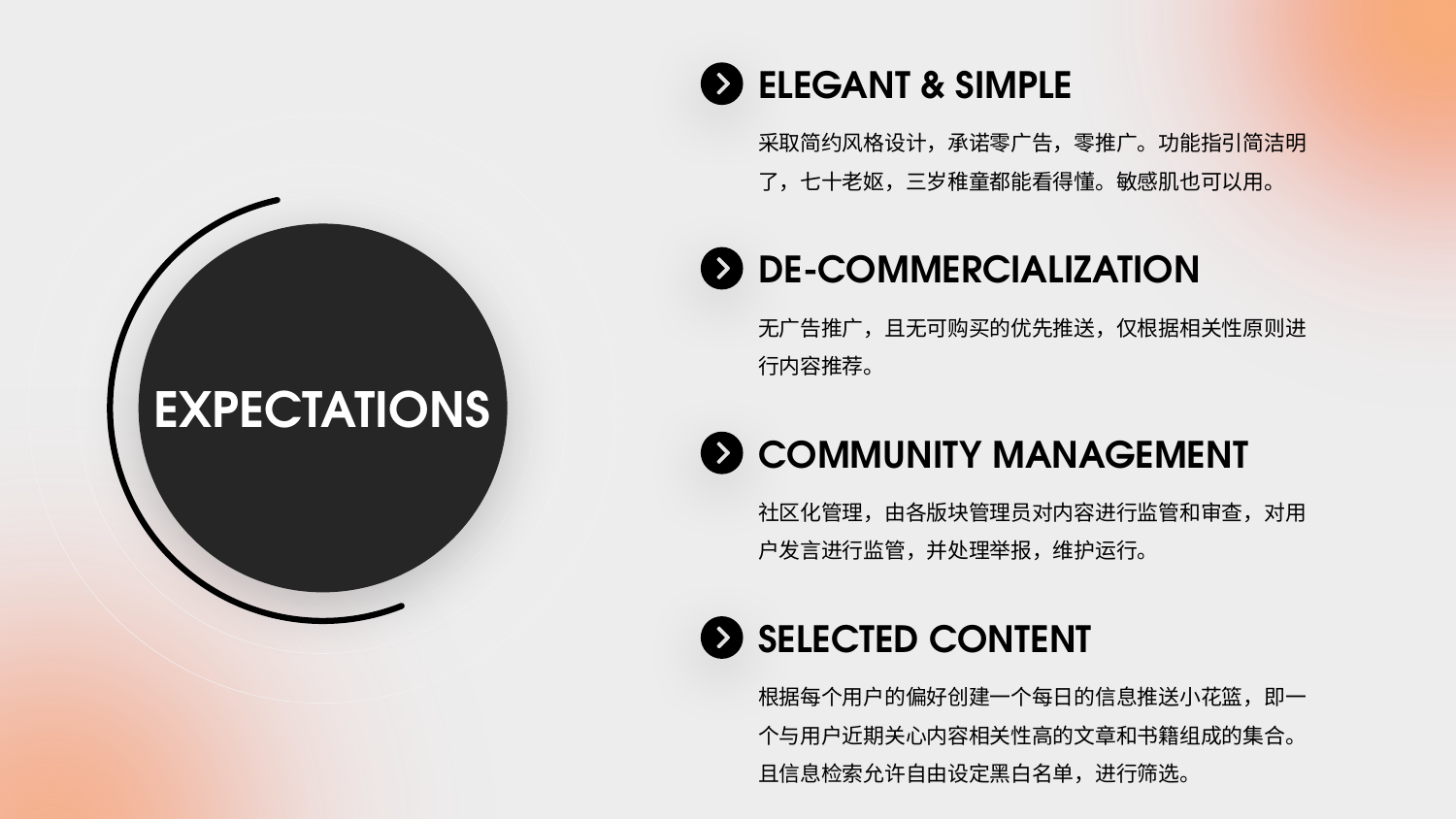

ELEGANT & SIMPLE

采取简约风格设计，承诺零广告，零推广。功能指引简洁明了，七十老妪，三岁稚童都能看得懂。敏感肌也可以用。

DE-COMMERCIALIZATION

无广告推广，且无可购买的优先推送，仅根据相关性原则进行内容推荐。
EXPECTATIONS
COMMUNITY MANAGEMENT

社区化管理，由各版块管理员对内容进行监管和审查，对用户发言进行监管，并处理举报，维护运行。
SELECTED CONTENT

根据每个用户的偏好创建一个每日的信息推送小花篮，即一个与用户近期关心内容相关性高的文章和书籍组成的集合。
且信息检索允许自由设定黑白名单，进行筛选。